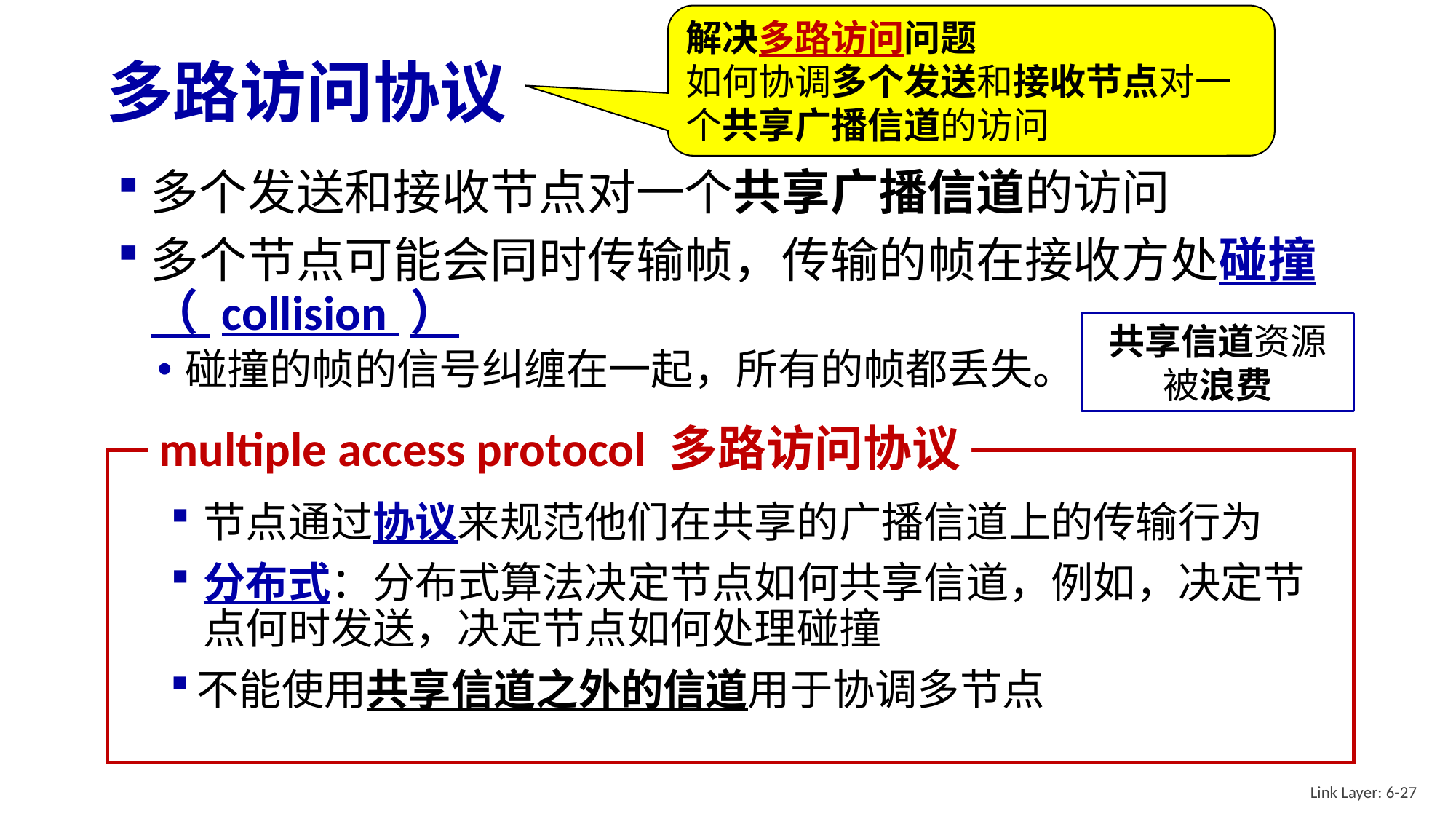

解决多路访问问题
如何协调多个发送和接收节点对一个共享广播信道的访问
# 多路访问协议
多个发送和接收节点对一个共享广播信道的访问
多个节点可能会同时传输帧，传输的帧在接收方处碰撞（ collision ）
碰撞的帧的信号纠缠在一起，所有的帧都丢失。
共享信道资源被浪费
multiple access protocol 多路访问协议

节点通过协议来规范他们在共享的广播信道上的传输行为
分布式：分布式算法决定节点如何共享信道，例如，决定节点何时发送，决定节点如何处理碰撞
不能使用共享信道之外的信道用于协调多节点
Link Layer: 6-27